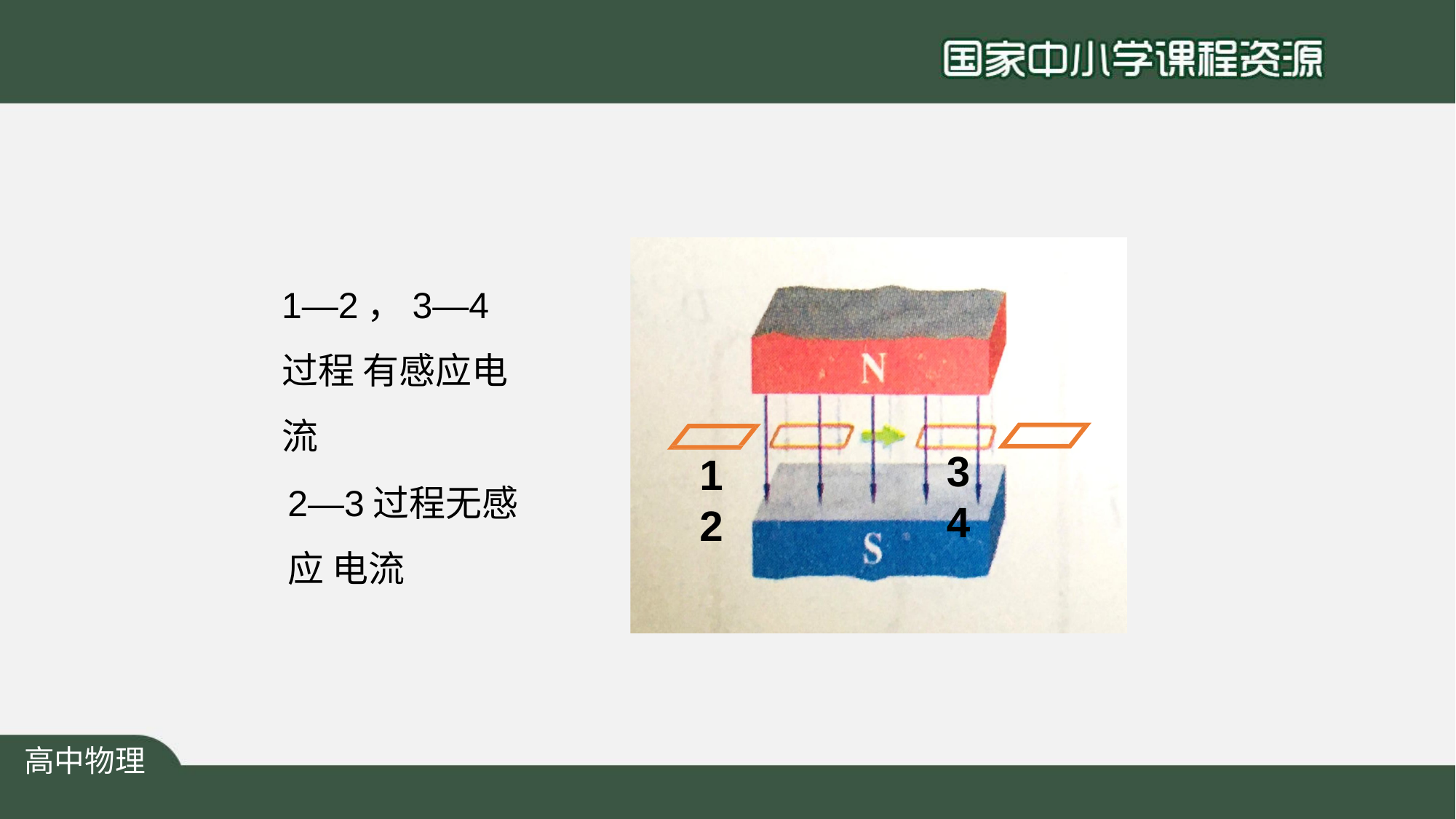

# 1—2，3—4过程 有感应电流

3	4
1	2
2—3过程无感应 电流
高中物理